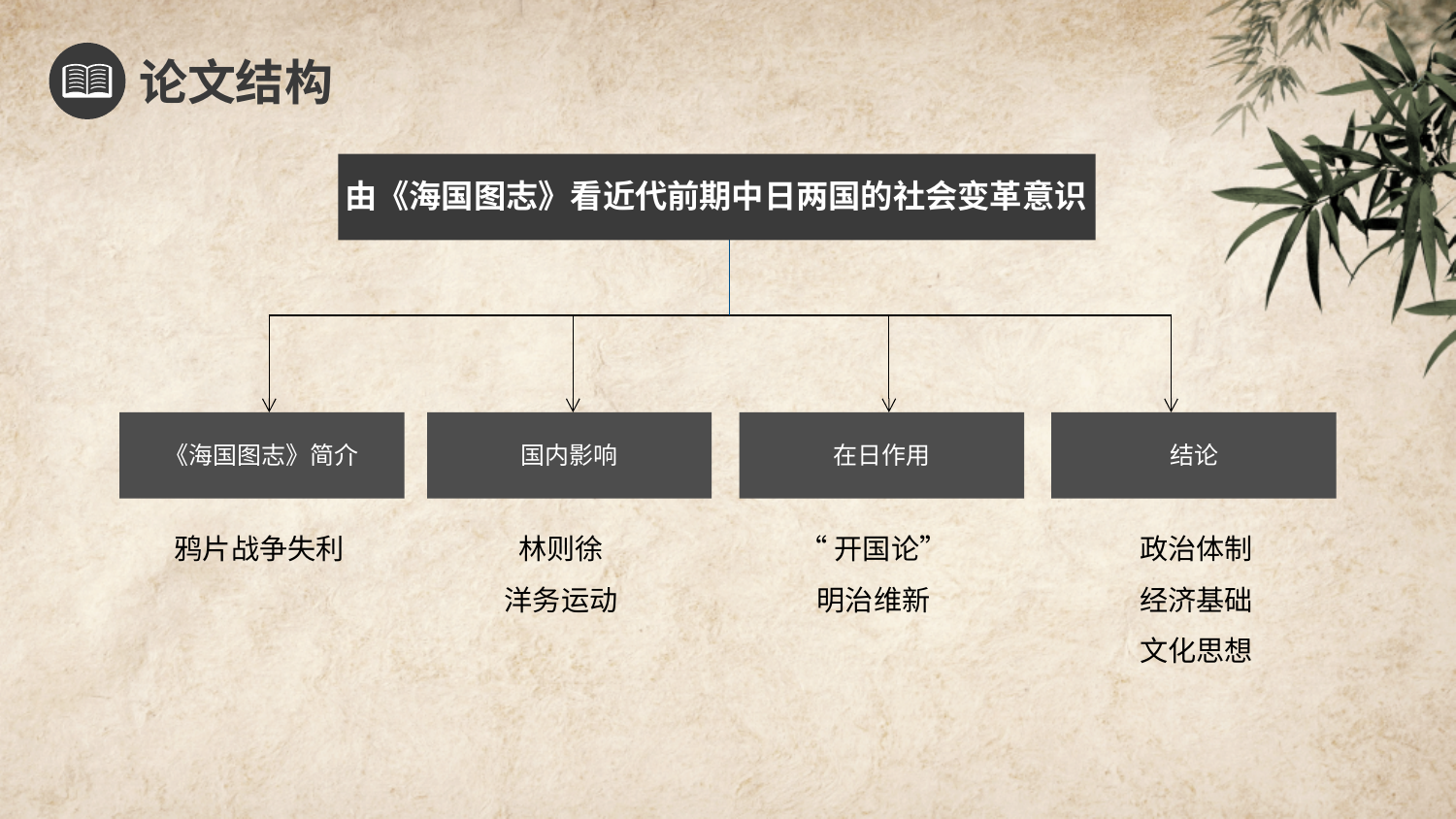

论文结构

由《海国图志》看近代前期中日两国的社会变革意识

《海国图志》简介
国内影响
在日作用
结论
鸦片战争失利
林则徐
洋务运动

“开国论”
明治维新
政治体制
经济基础
文化思想